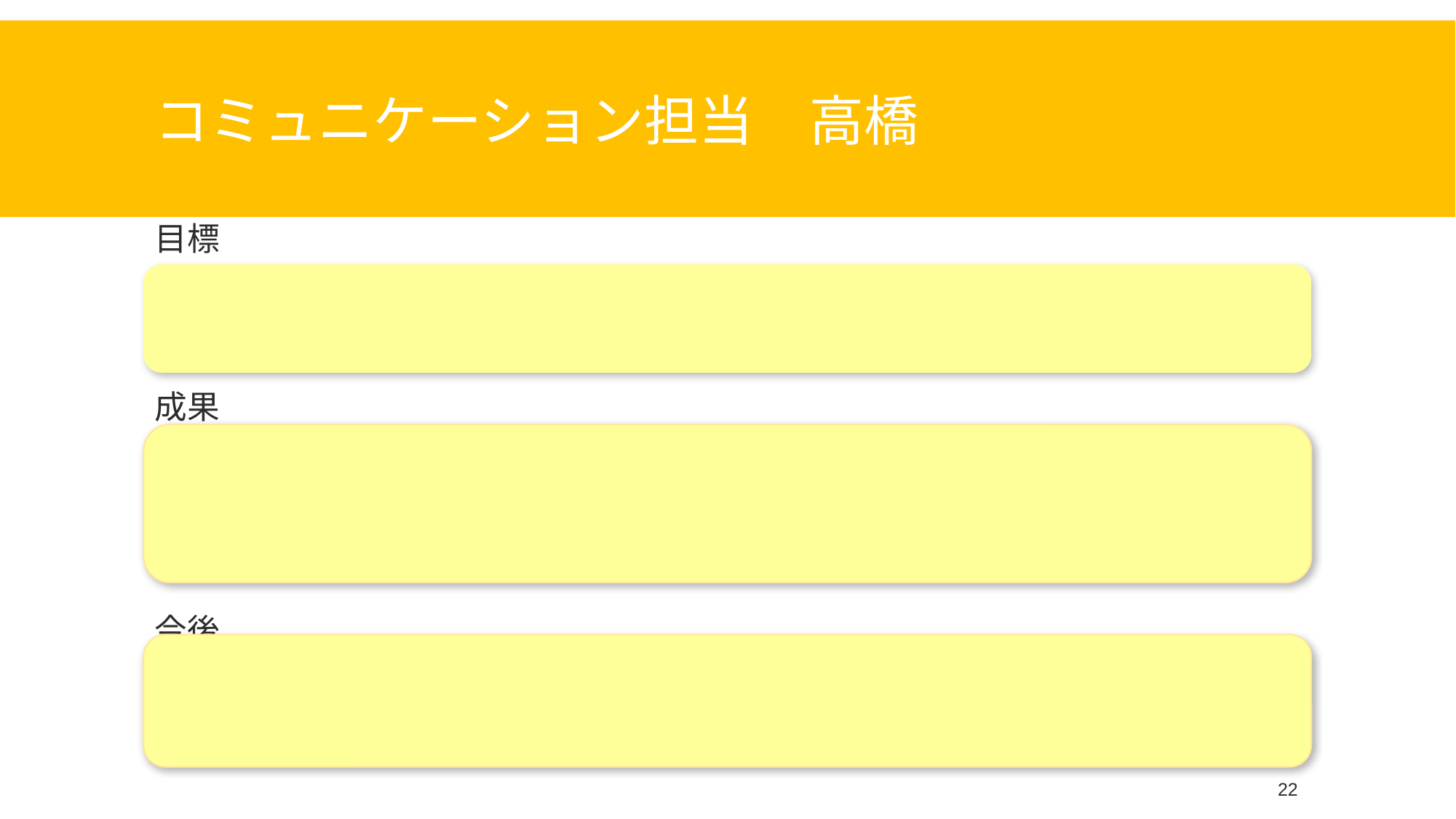

# コミュニケーション担当　	高橋
目標

成果

今後

22